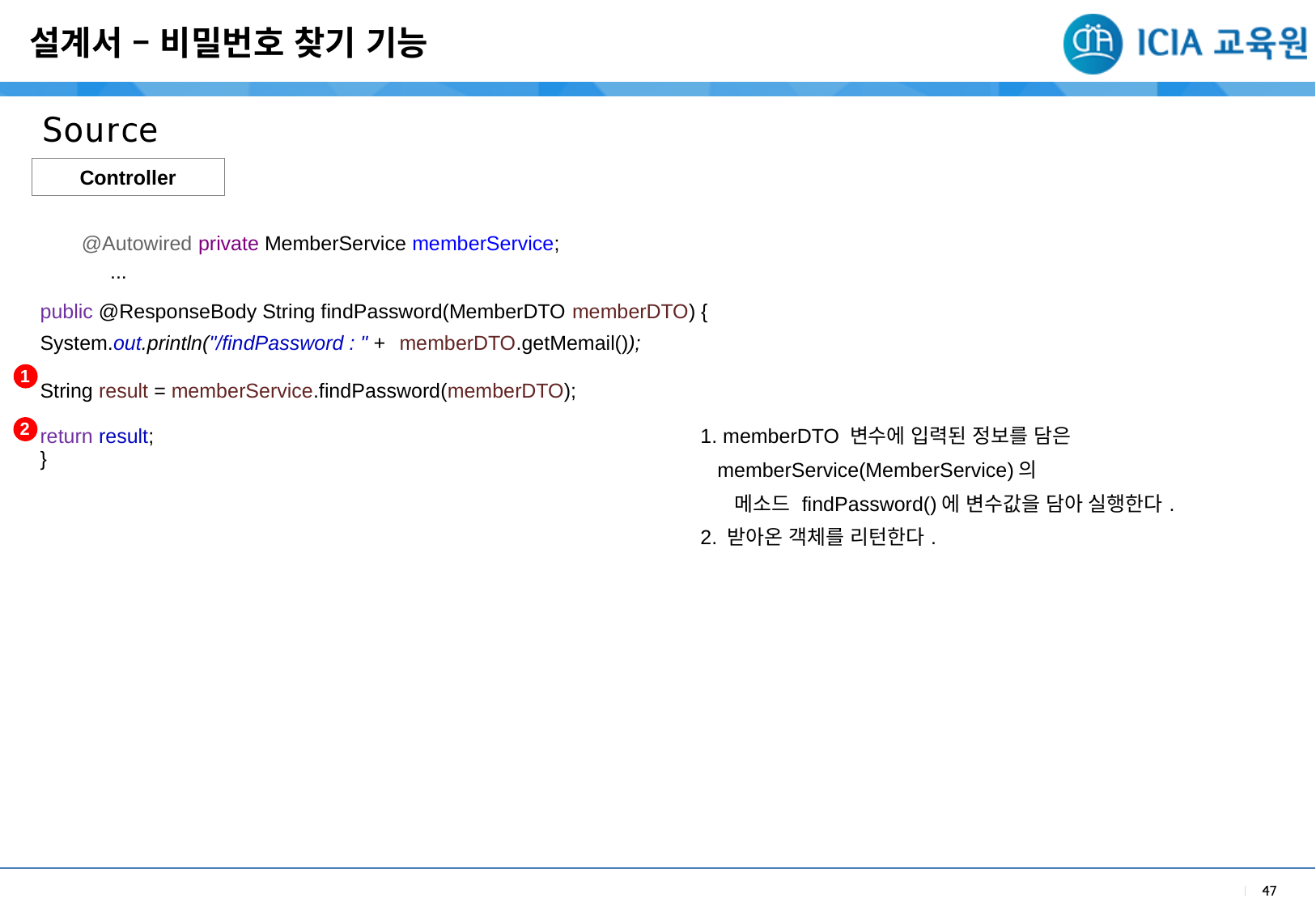

설계서 – 비밀번호 찾기 기능
Source
Controller

@Autowired private MemberService memberService;
     ...

|  |
| --- |
| 1. memberDTO 변수에 입력된 정보를 담은 memberService(MemberService)의 메소드 findPassword()에 변수값을 담아 실행한다. 2. 받아온 객체를 리턴한다. |
|  |
| --- |
| public @ResponseBody String findPassword(MemberDTO memberDTO) { System.out.println("/findPassword : " + memberDTO.getMemail()); String result = memberService.findPassword(memberDTO); return result; } |
|  |
1

2